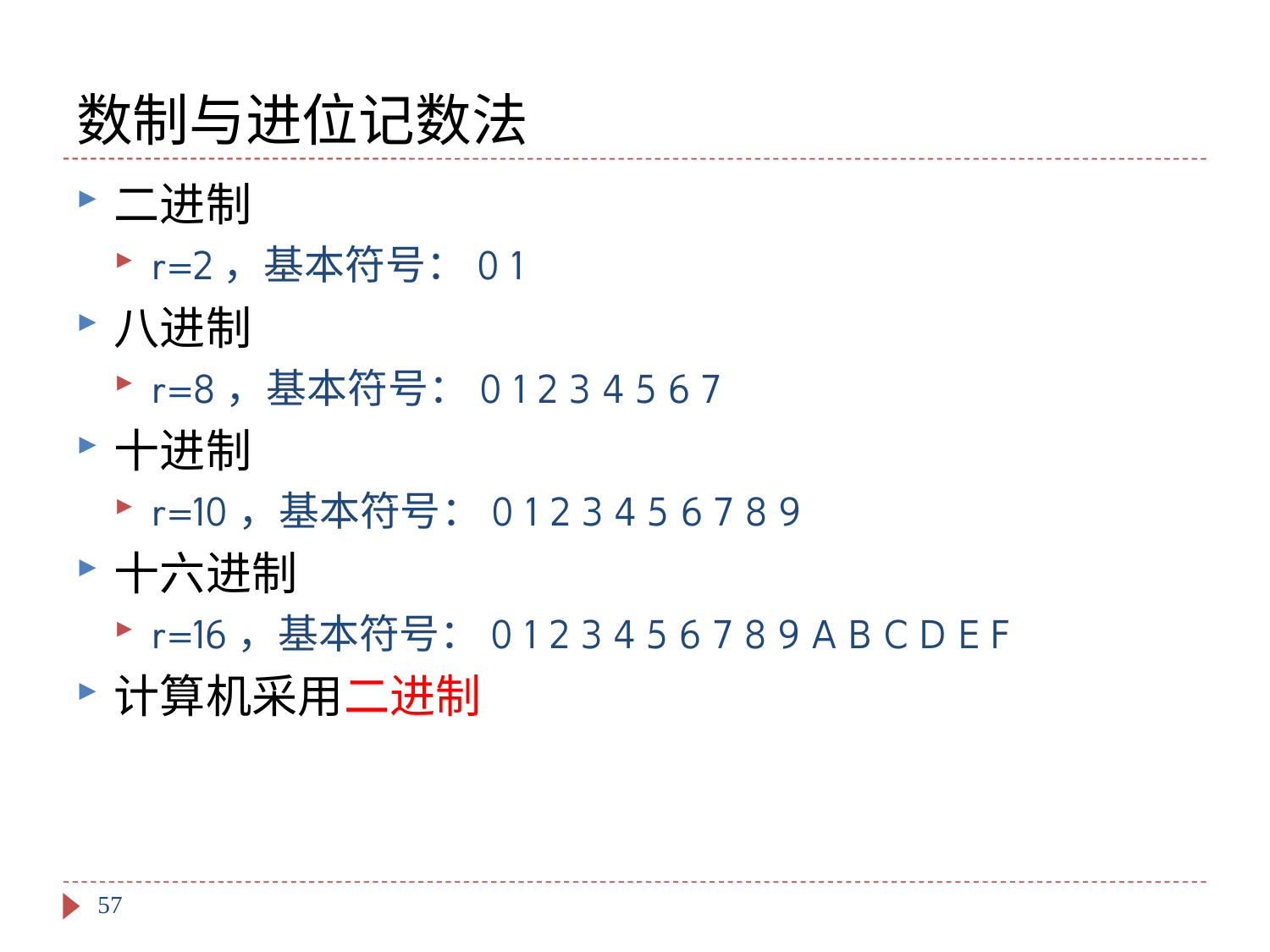

# 数制与进位记数法
二进制
r=2，基本符号：0 1
八进制
r=8，基本符号：0 1 2 3 4 5 6 7
十进制
r=10，基本符号：0 1 2 3 4 5 6 7 8 9
十六进制
r=16，基本符号：0 1 2 3 4 5 6 7 8 9 A B C D E F
计算机采用二进制
57